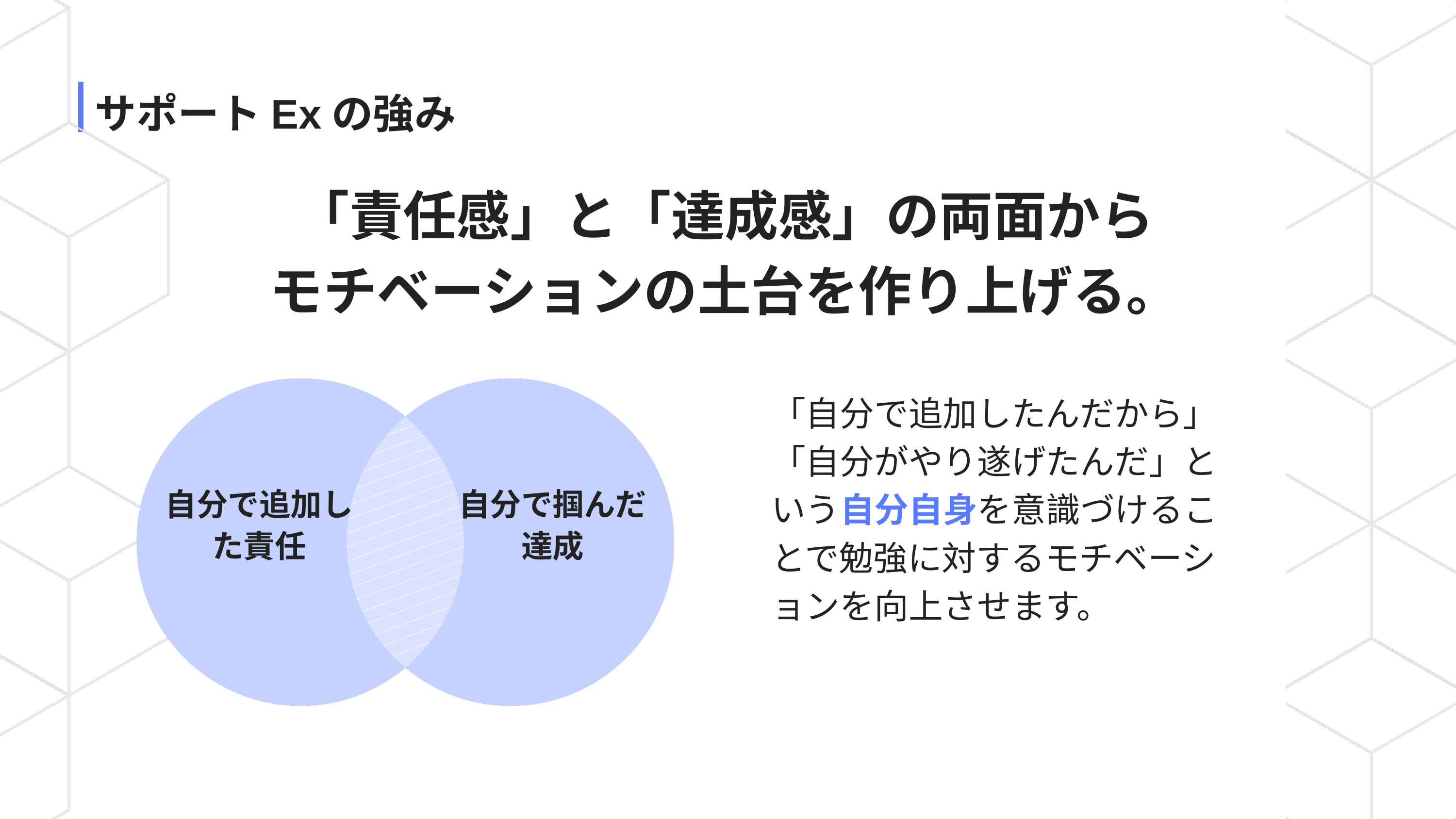

サポートExの強み

「責任感」と「達成感」の両面から
モチベーションの土台を作り上げる。

「自分で追加したんだから」「自分がやり遂げたんだ」という自分自身を意識づけることで勉強に対するモチベーションを向上させます。
自分で追加した責任
自分で掴んだ達成